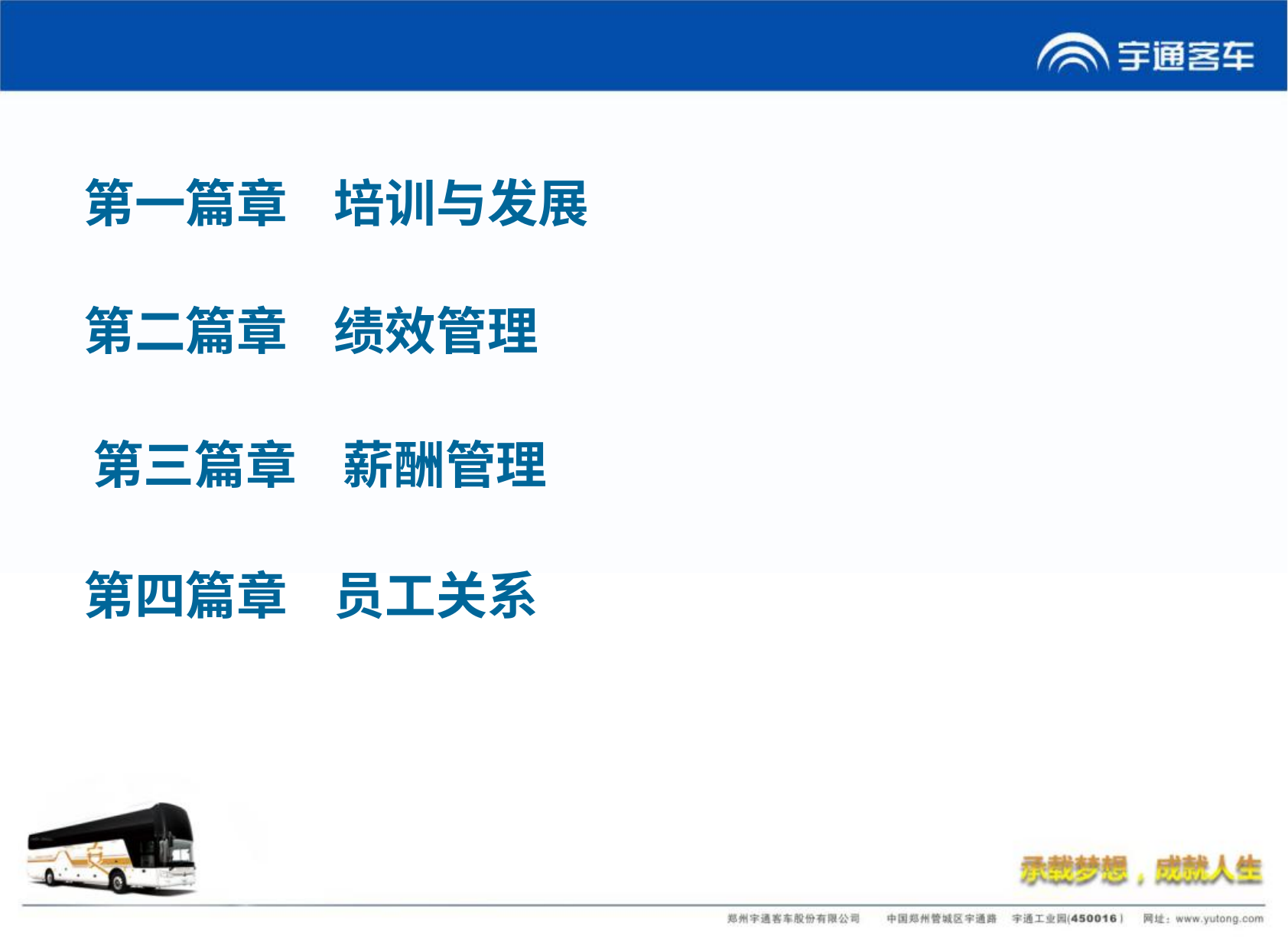

第一篇章    培训与发展
第二篇章    绩效管理
第三篇章    薪酬管理
第四篇章    员工关系